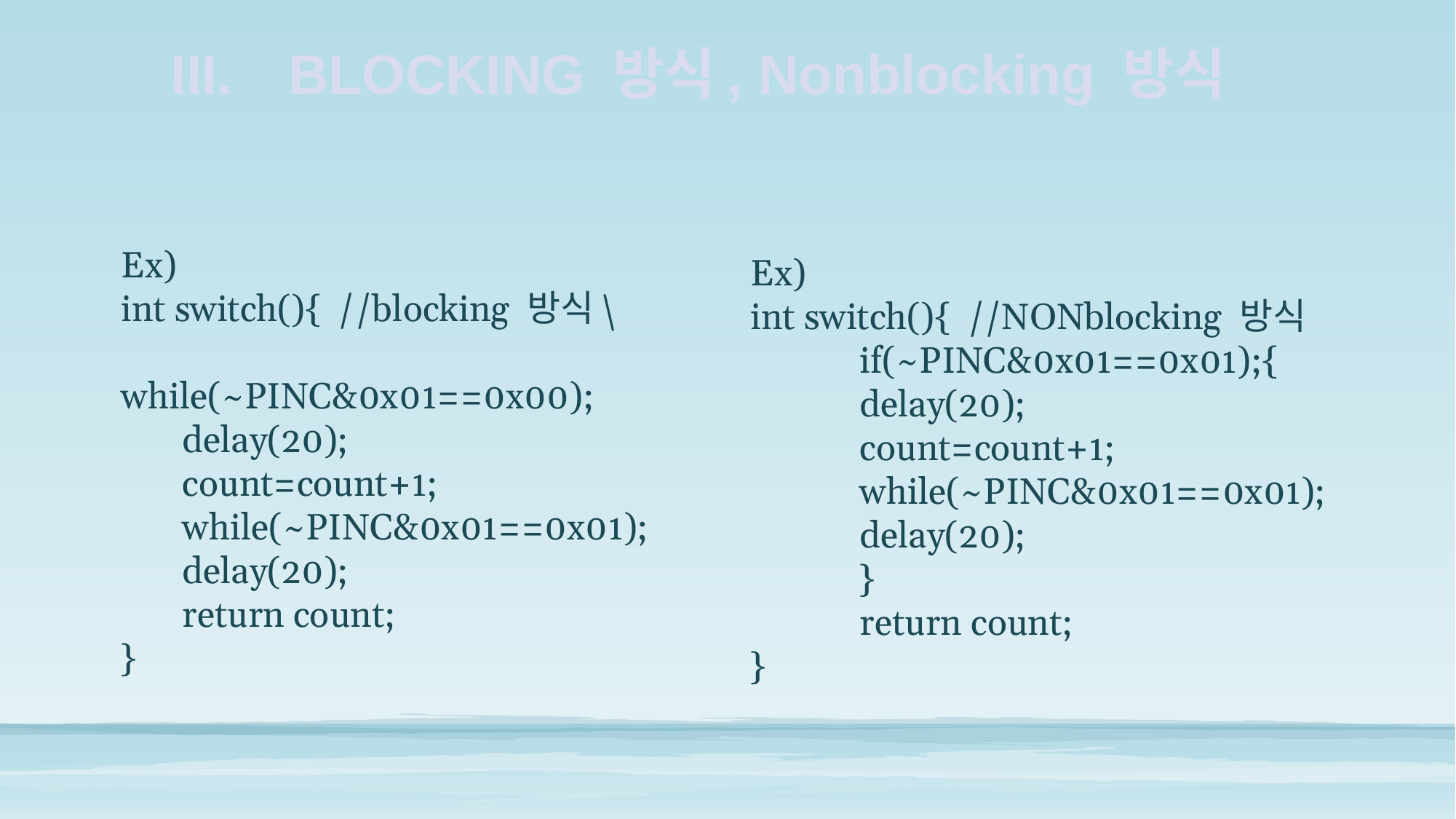

BLOCKING 방식, Nonblocking 방식
Ex)
int switch(){  //blocking 방식\
       while(~PINC&0x01==0x00);
       delay(20);
       count=count+1;
       while(~PINC&0x01==0x01);
       delay(20);
       return count;
}
Ex)
int switch(){  //NONblocking 방식	if(~PINC&0x01==0x01);{
	delay(20);
	count=count+1;			while(~PINC&0x01==0x01);
	delay(20);
	}
	return count;
}